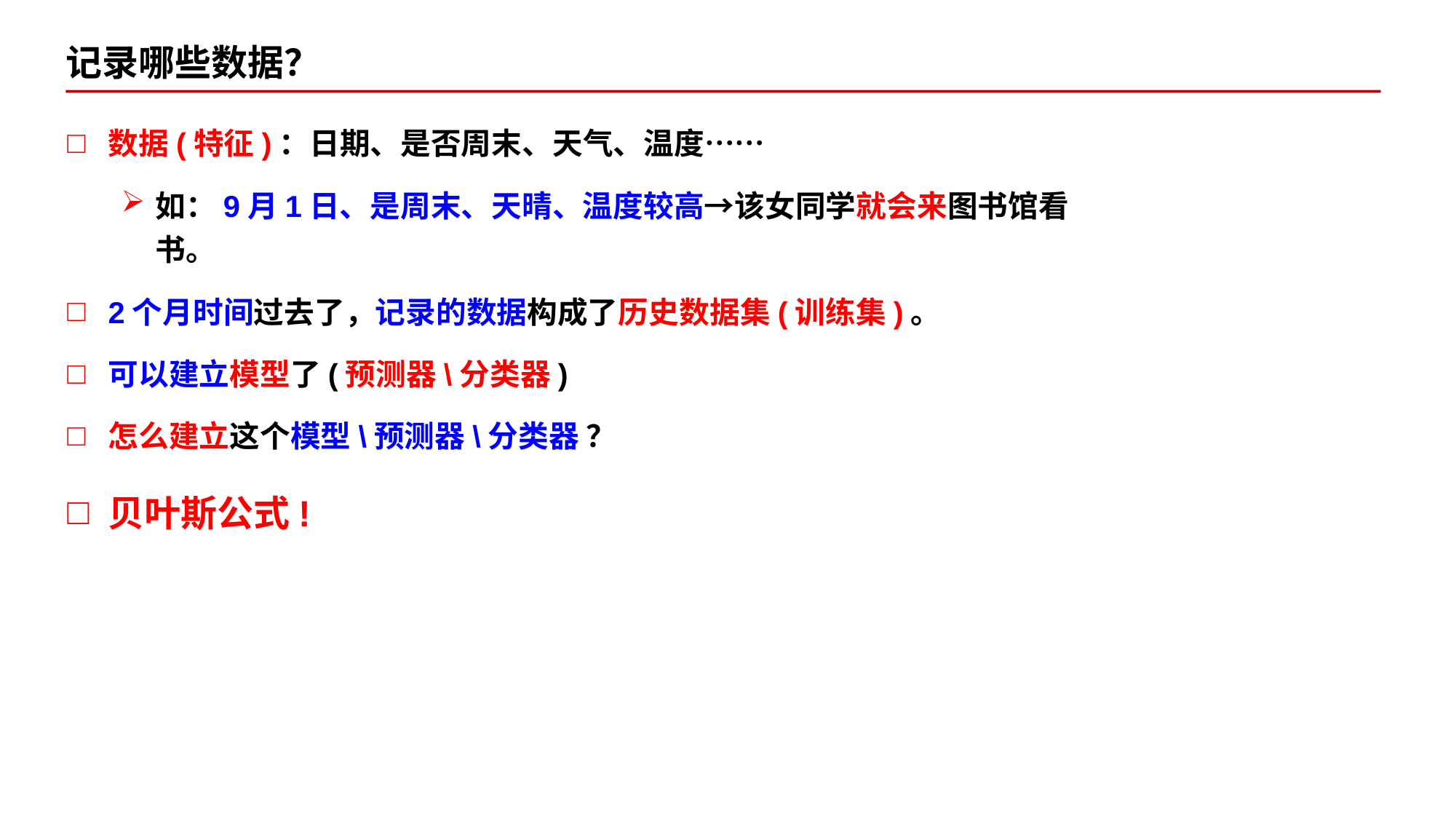

记录哪些数据？
数据(特征)：日期、是否周末、天气、温度……
如：9月1日、是周末、天晴、温度较高→该女同学就会来图书馆看书。
2个月时间过去了，记录的数据构成了历史数据集(训练集)。
可以建立模型了(预测器\分类器)
怎么建立这个模型\预测器\分类器 ？
贝叶斯公式!